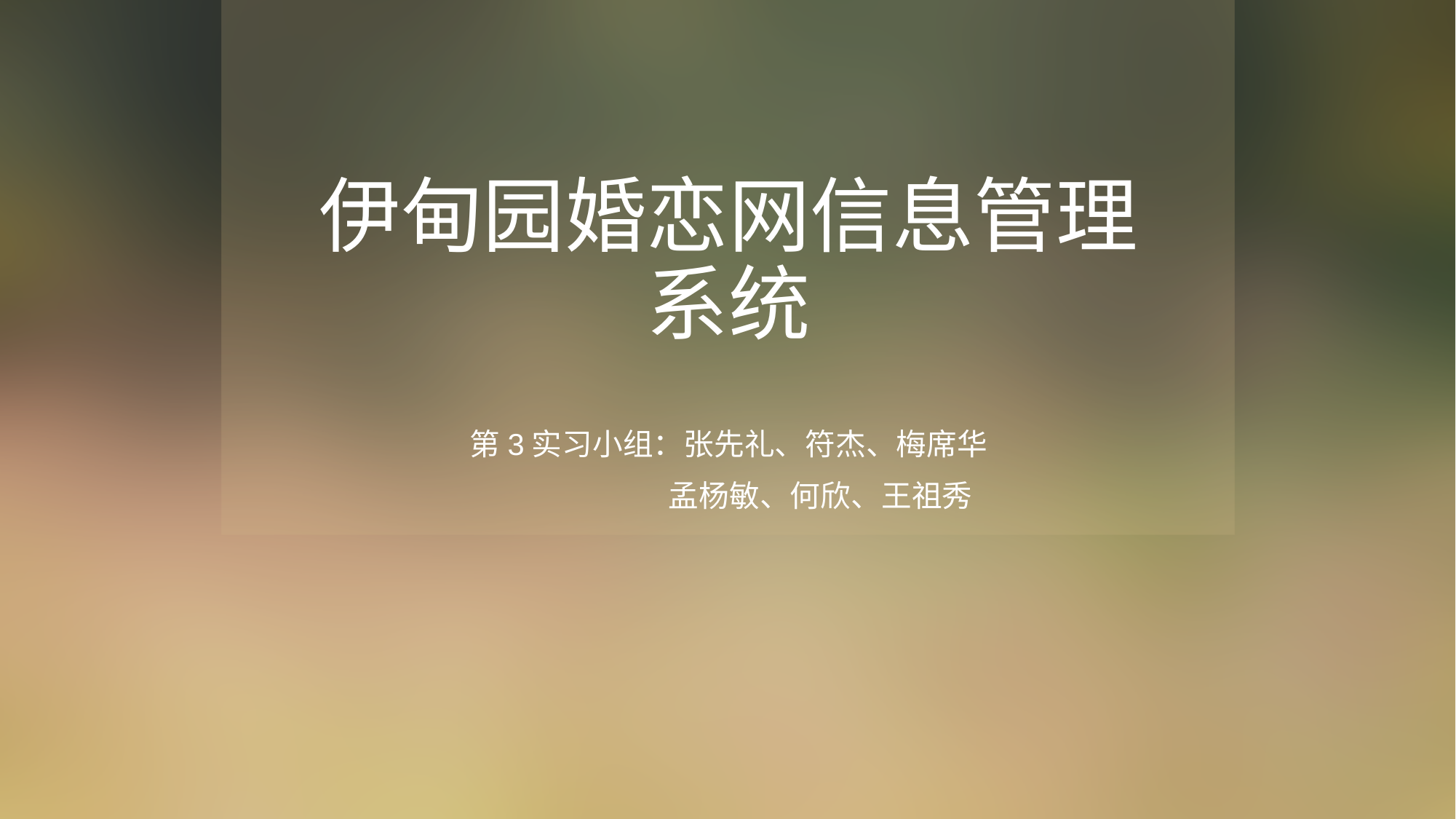

伊甸园婚恋网信息管理系统
第3实习小组：张先礼、符杰、梅席华
	          孟杨敏、何欣、王祖秀